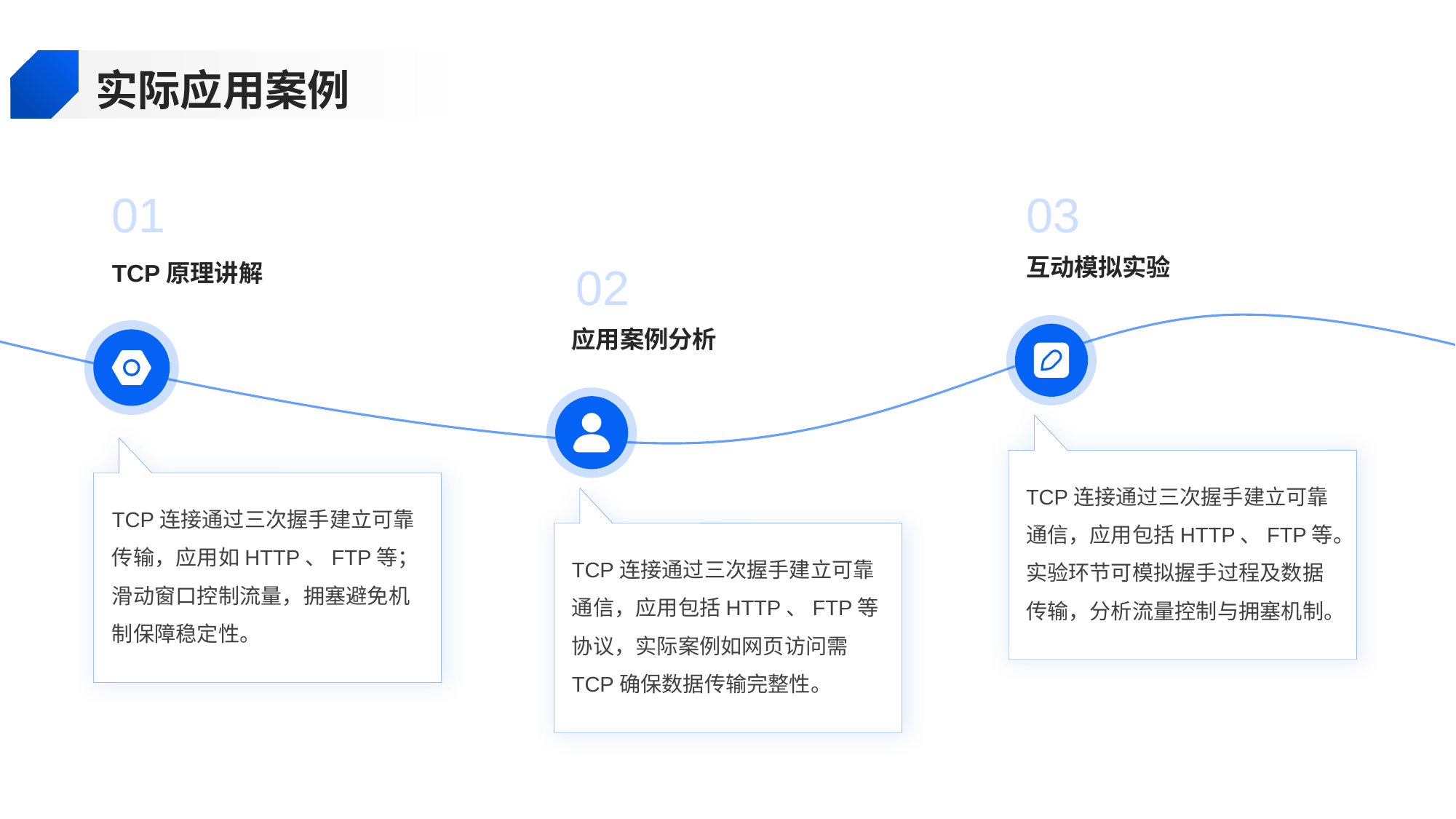

实际应用案例
01
03
互动模拟实验
TCP原理讲解
02

应用案例分析

TCP连接通过三次握手建立可靠通信，应用包括HTTP、FTP等。实验环节可模拟握手过程及数据传输，分析流量控制与拥塞机制。

TCP连接通过三次握手建立可靠传输，应用如HTTP、FTP等；滑动窗口控制流量，拥塞避免机制保障稳定性。
TCP连接通过三次握手建立可靠通信，应用包括HTTP、FTP等协议，实际案例如网页访问需TCP确保数据传输完整性。